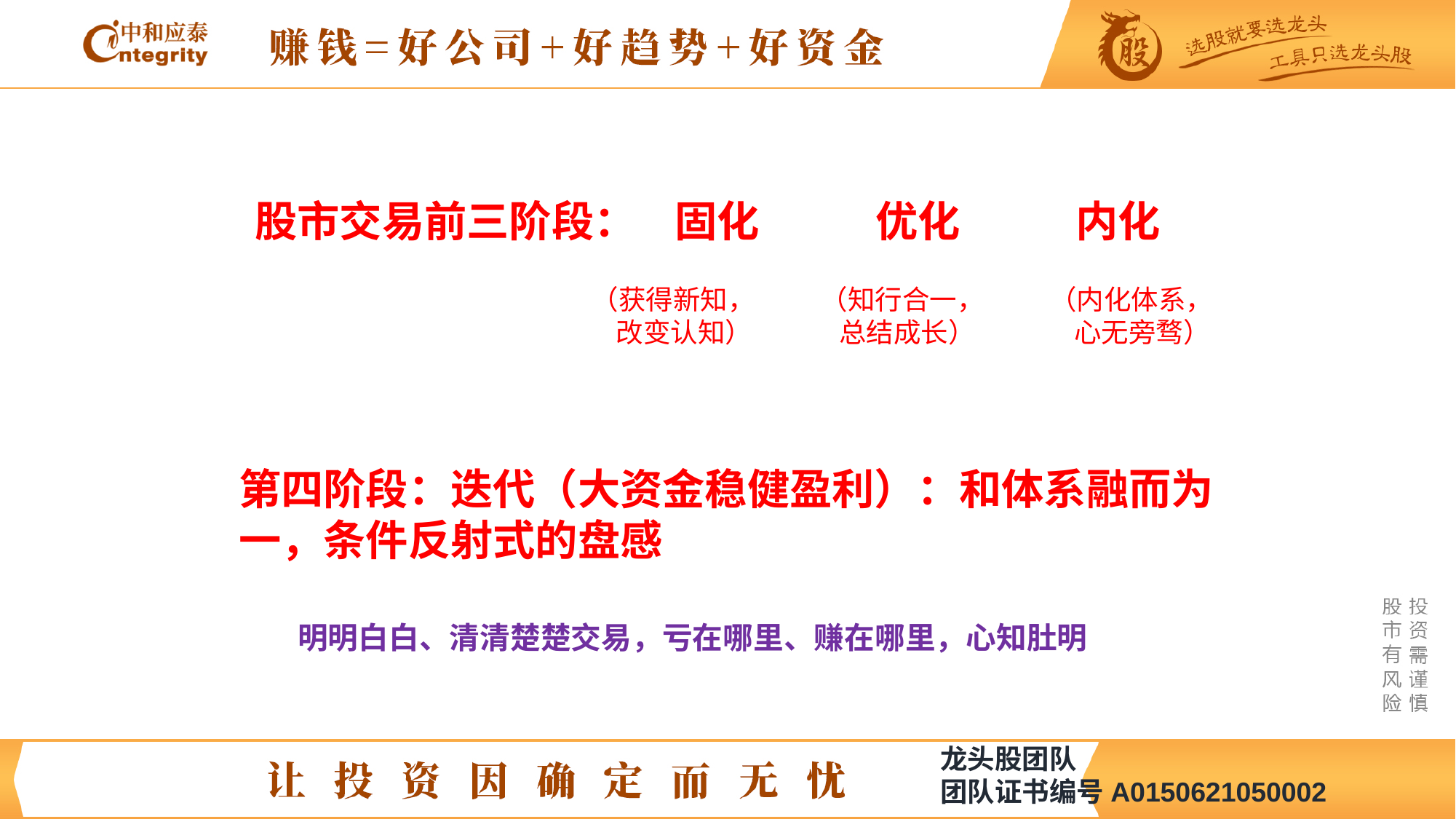

股市交易前三阶段：    固化            优化            内化
（知行合一，
   总结成长）
（内化体系，
    心无旁骛）
（获得新知，
    改变认知）
第四阶段：迭代（大资金稳健盈利）：和体系融而为一，条件反射式的盘感
明明白白、清清楚楚交易，亏在哪里、赚在哪里，心知肚明
龙头股团队
团队证书编号A0150621050002